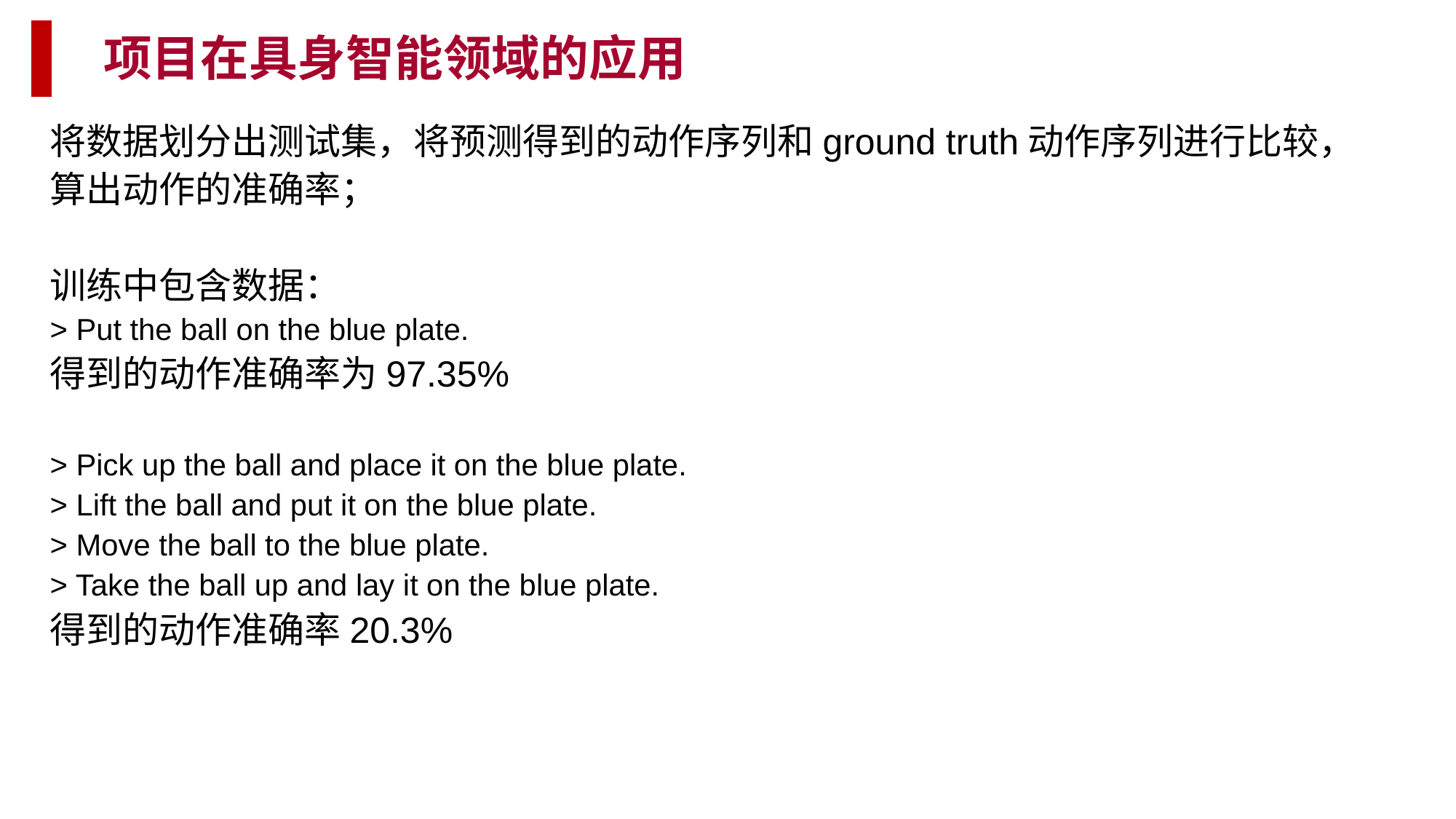

项目在具身智能领域的应用
将数据划分出测试集，将预测得到的动作序列和ground truth动作序列进行比较，算出动作的准确率；

训练中包含数据：
> Put the ball on the blue plate.
得到的动作准确率为97.35%

> Pick up the ball and place it on the blue plate.
> Lift the ball and put it on the blue plate.
> Move the ball to the blue plate.
> Take the ball up and lay it on the blue plate.
得到的动作准确率20.3%